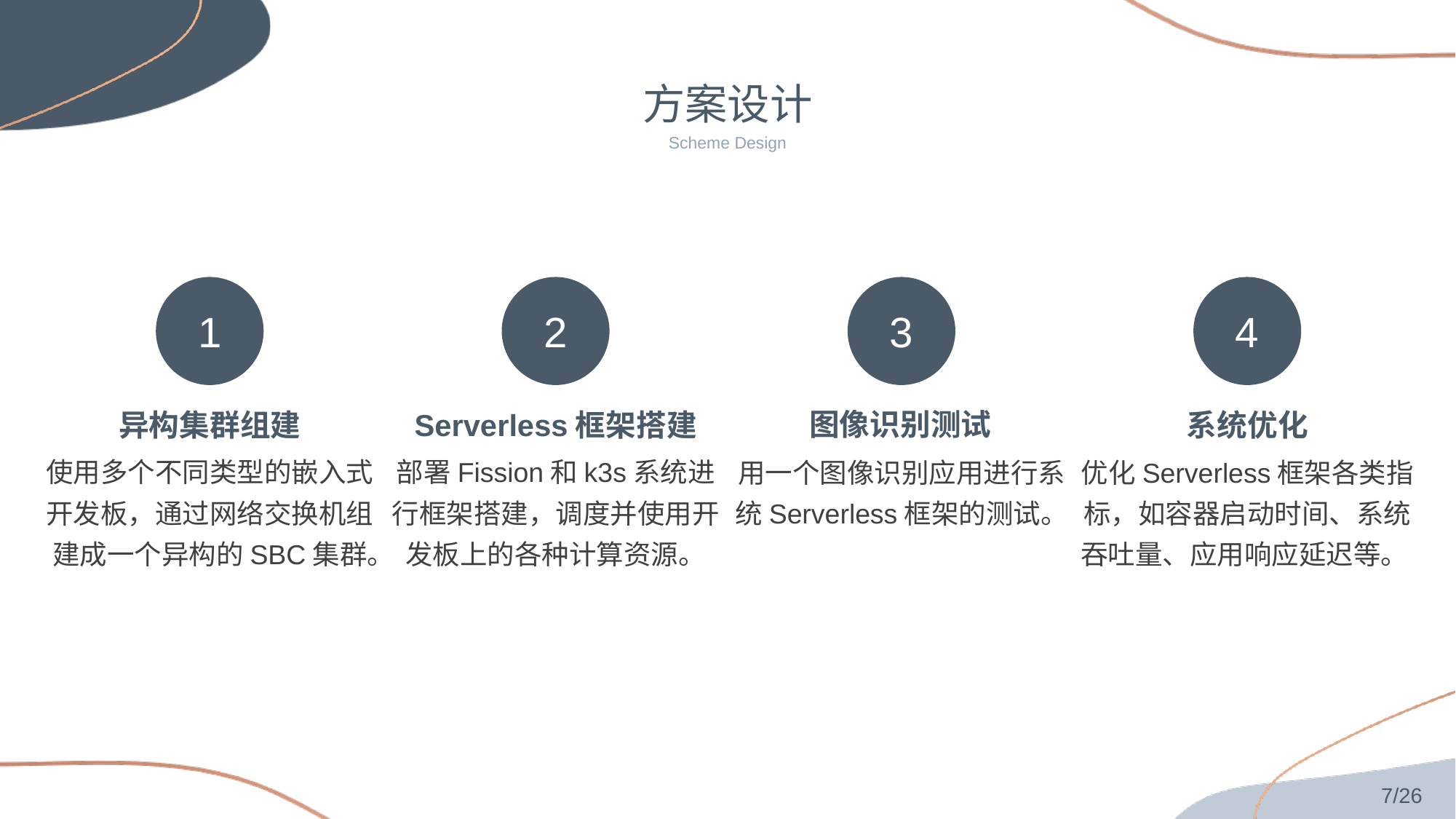

方案设计
Scheme Design
1
2
3
4
图像识别测试
用一个图像识别应用进行系统Serverless框架的测试。
Serverless框架搭建
部署Fission和k3s系统进行框架搭建，调度并使用开发板上的各种计算资源。
异构集群组建
使用多个不同类型的嵌入式开发板，通过网络交换机组建成一个异构的SBC集群。
系统优化
优化Serverless框架各类指标，如容器启动时间、系统吞吐量、应用响应延迟等。
7/26
PPT模板 http://www.1ppt.com/moban/